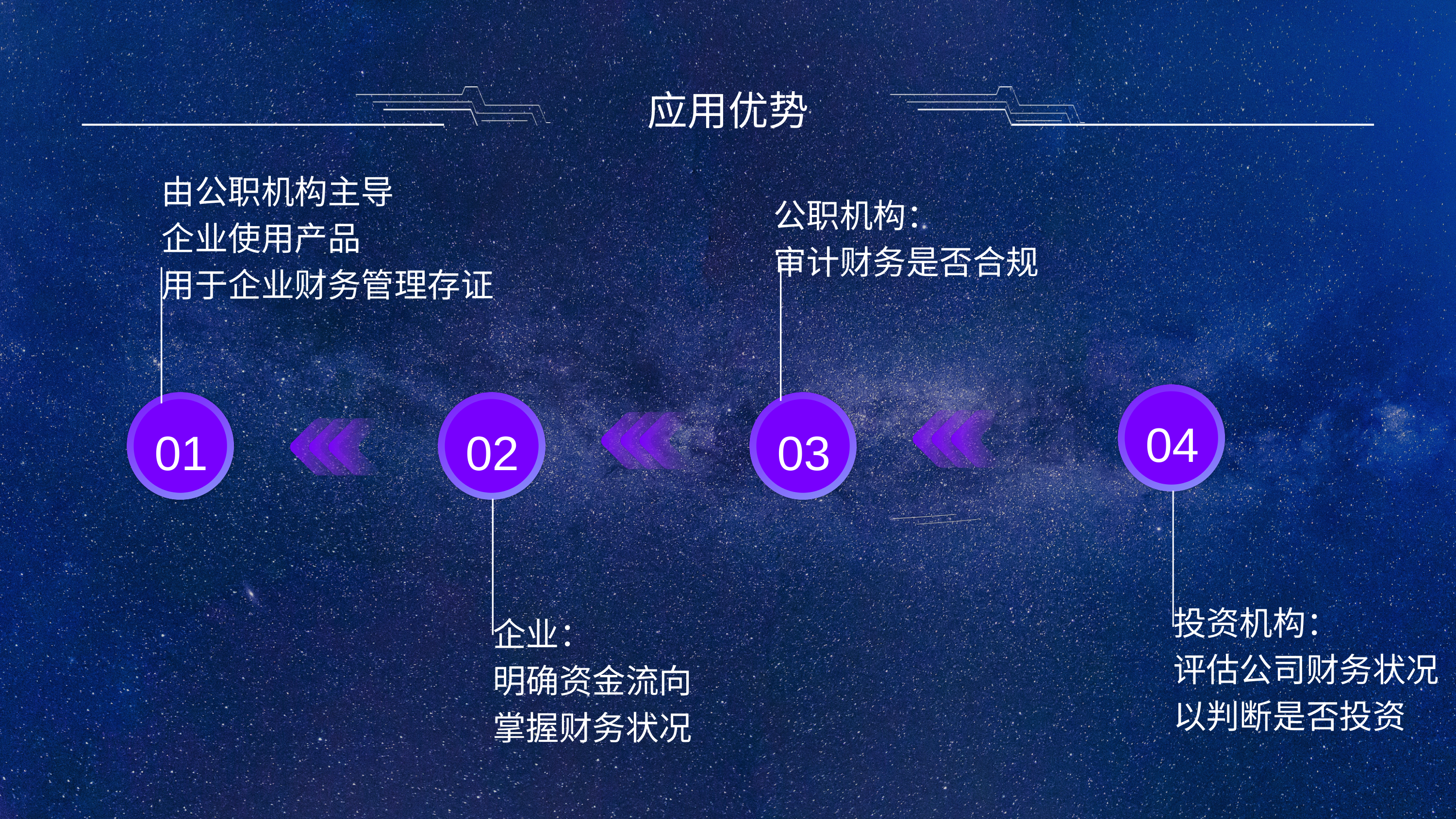

应用优势

由公职机构主导
企业使用产品
用于企业财务管理存证
公职机构：
审计财务是否合规

04

01

02

03

投资机构：
评估公司财务状况
以判断是否投资
企业：
明确资金流向
掌握财务状况